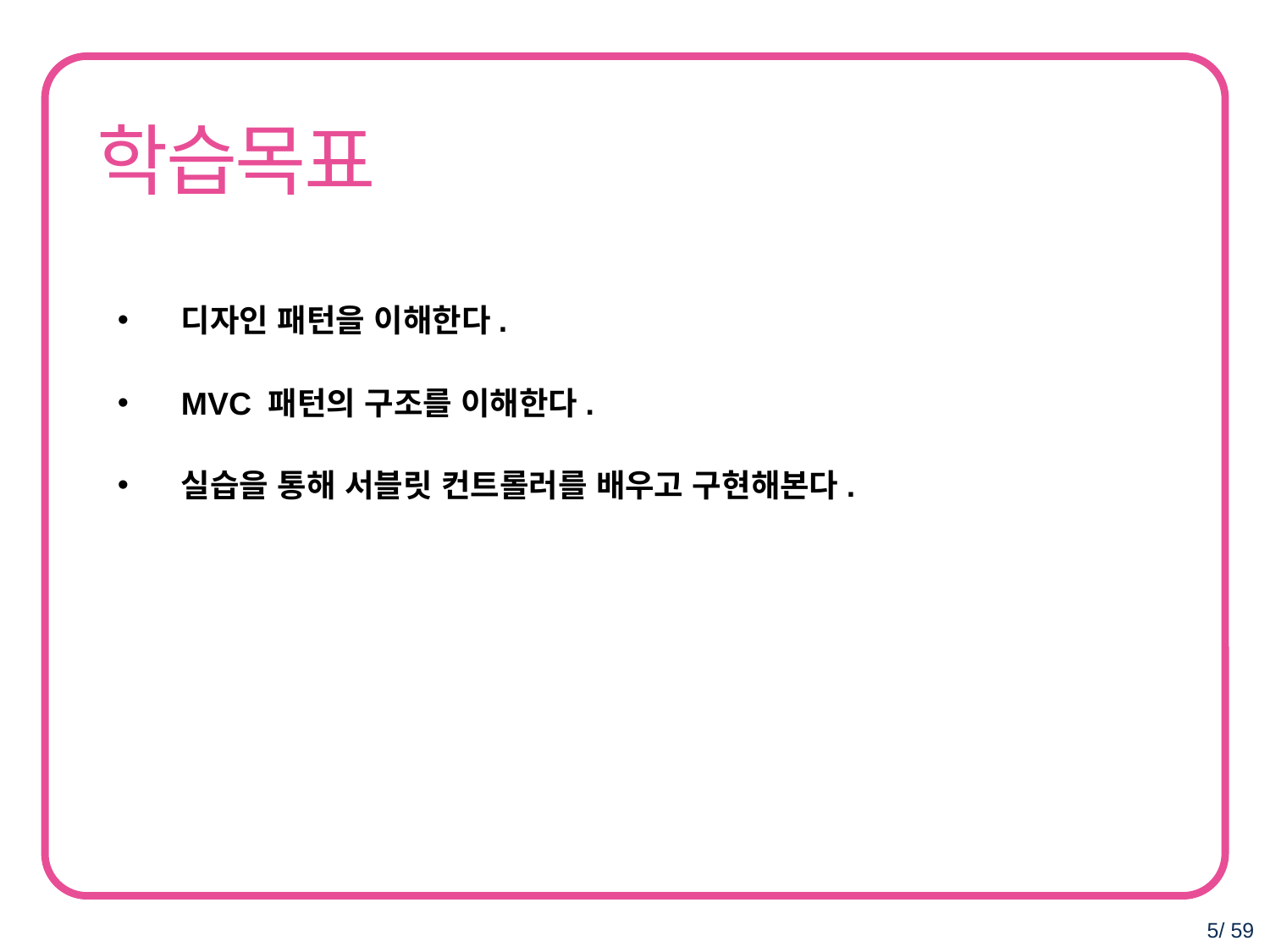

디자인 패턴을 이해한다.
MVC 패턴의 구조를 이해한다.
실습을 통해 서블릿 컨트롤러를 배우고 구현해본다.